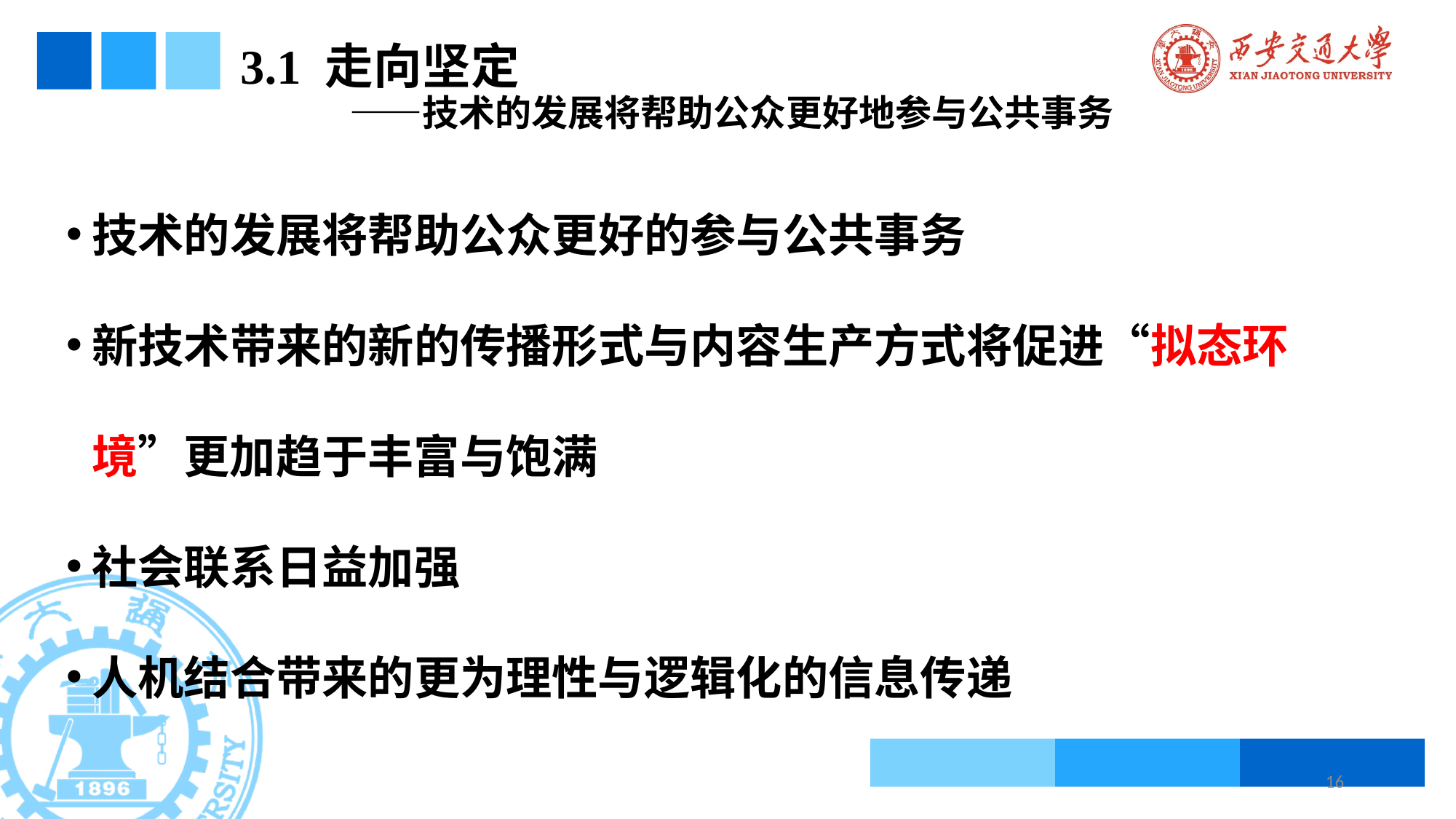

# 3.1 走向坚定 ——技术的发展将帮助公众更好地参与公共事务
技术的发展将帮助公众更好的参与公共事务
新技术带来的新的传播形式与内容生产方式将促进“拟态环境”更加趋于丰富与饱满
社会联系日益加强
人机结合带来的更为理性与逻辑化的信息传递
16